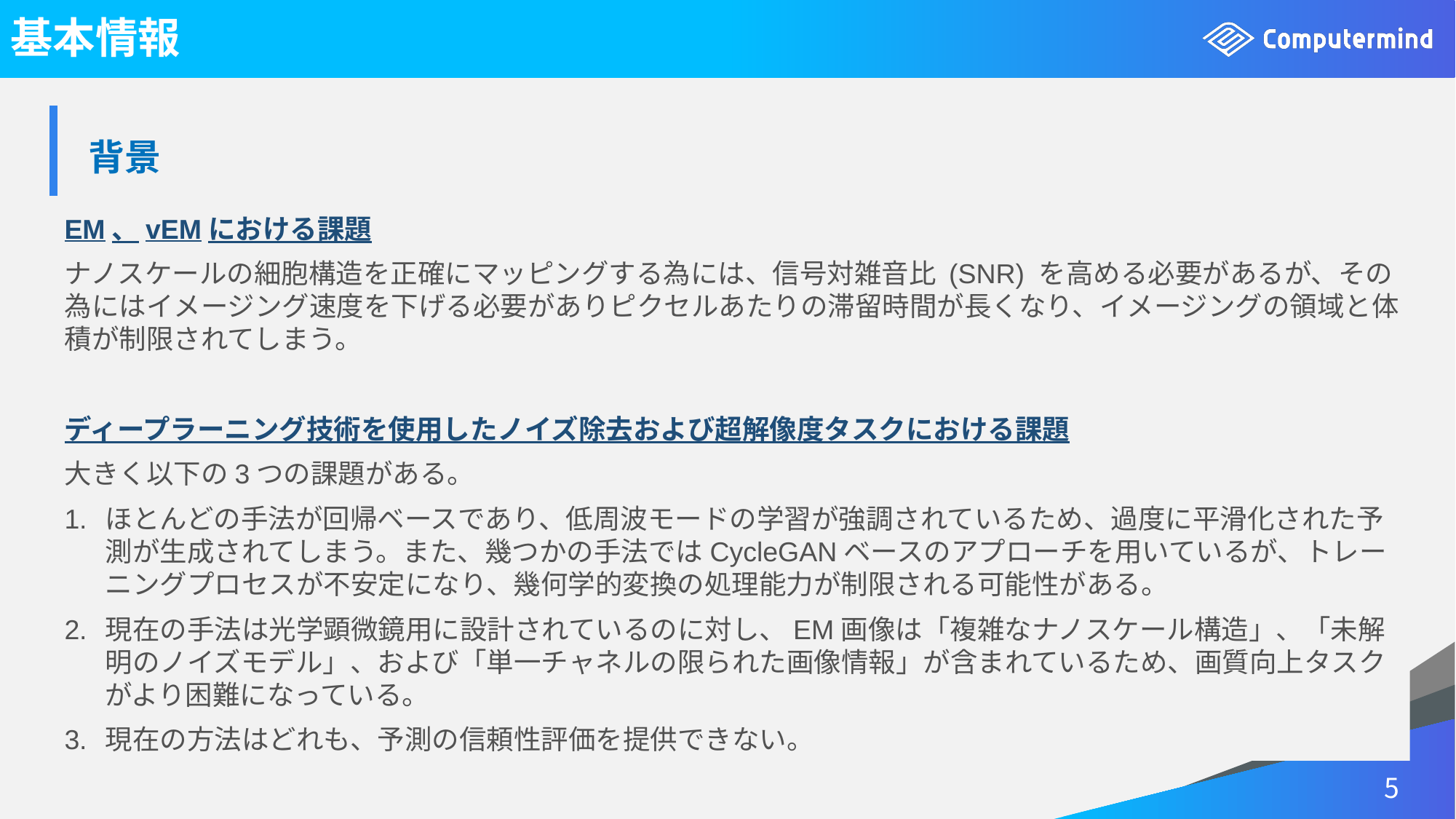

# 基本情報
| 背景 |
| --- |
EM、vEMにおける課題
ナノスケールの細胞構造を正確にマッピングする為には、信号対雑音比 (SNR) を高める必要があるが、その為にはイメージング速度を下げる必要がありピクセルあたりの滞留時間が長くなり、イメージングの領域と体積が制限されてしまう。

ディープラーニング技術を使用したノイズ除去および超解像度タスクにおける課題
大きく以下の3つの課題がある。
ほとんどの手法が回帰ベースであり、低周波モードの学習が強調されているため、過度に平滑化された予測が生成されてしまう。また、幾つかの手法ではCycleGANベースのアプローチを用いているが、トレーニングプロセスが不安定になり、幾何学的変換の処理能力が制限される可能性がある。
現在の手法は光学顕微鏡用に設計されているのに対し、EM画像は「複雑なナノスケール構造」、「未解明のノイズモデル」、および「単一チャネルの限られた画像情報」が含まれているため、画質向上タスクがより困難になっている。
現在の方法はどれも、予測の信頼性評価を提供できない。
5